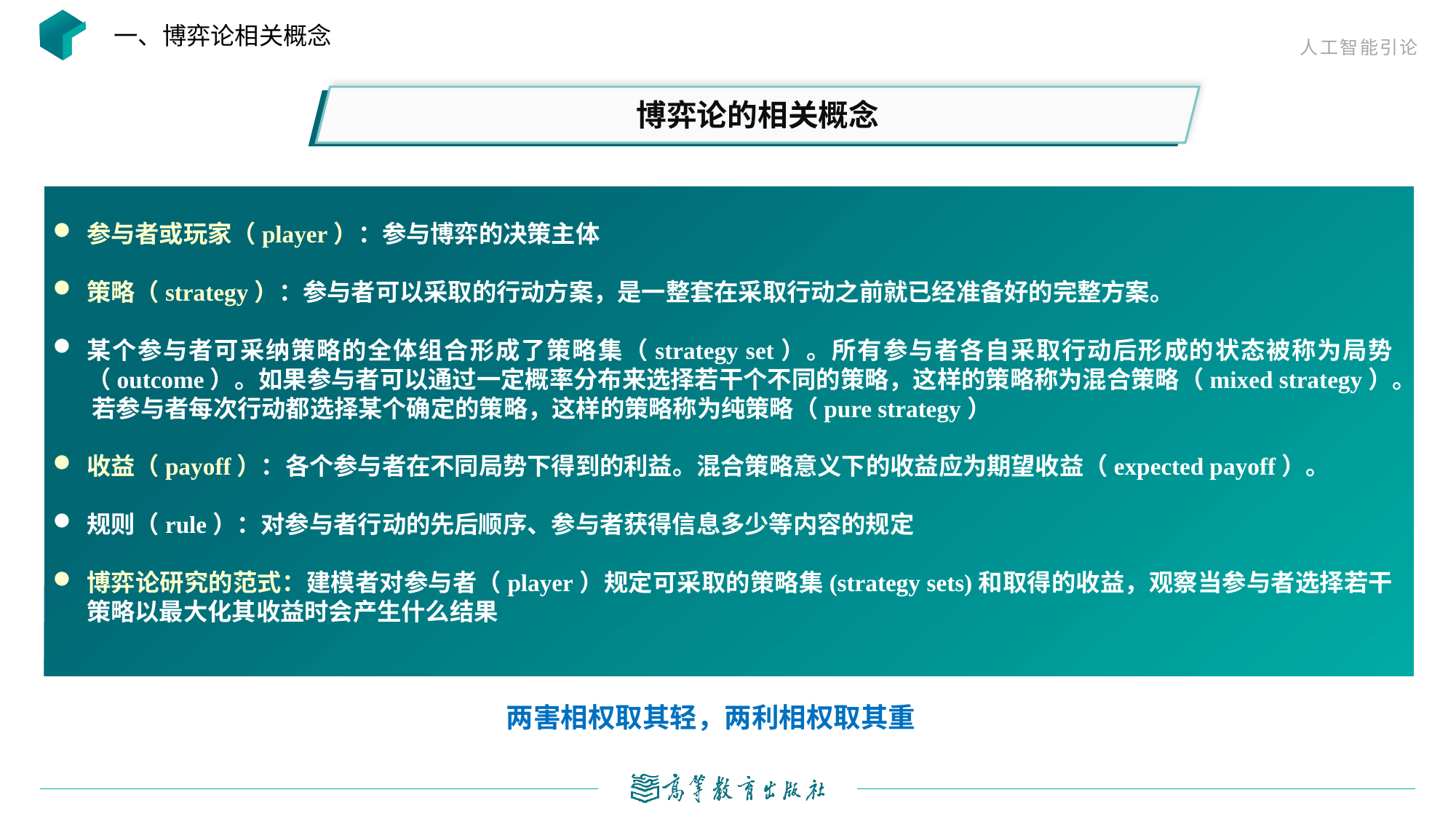

一、博弈论相关概念

博弈论的相关概念

参与者或玩家（player）：参与博弈的决策主体

策略（strategy）：参与者可以采取的行动方案，是一整套在采取行动之前就已经准备好的完整方案。

某个参与者可采纳策略的全体组合形成了策略集（strategy set）。所有参与者各自采取行动后形成的状态被称为局势（outcome）。如果参与者可以通过一定概率分布来选择若干个不同的策略，这样的策略称为混合策略（mixed strategy）。 若参与者每次行动都选择某个确定的策略，这样的策略称为纯策略（pure strategy）

收益（payoff）：各个参与者在不同局势下得到的利益。混合策略意义下的收益应为期望收益（expected payoff）。

规则（rule）：对参与者行动的先后顺序、参与者获得信息多少等内容的规定

博弈论研究的范式：建模者对参与者（player）规定可采取的策略集(strategy sets)和取得的收益，观察当参与者选择若干策略以最大化其收益时会产生什么结果

两害相权取其轻，两利相权取其重